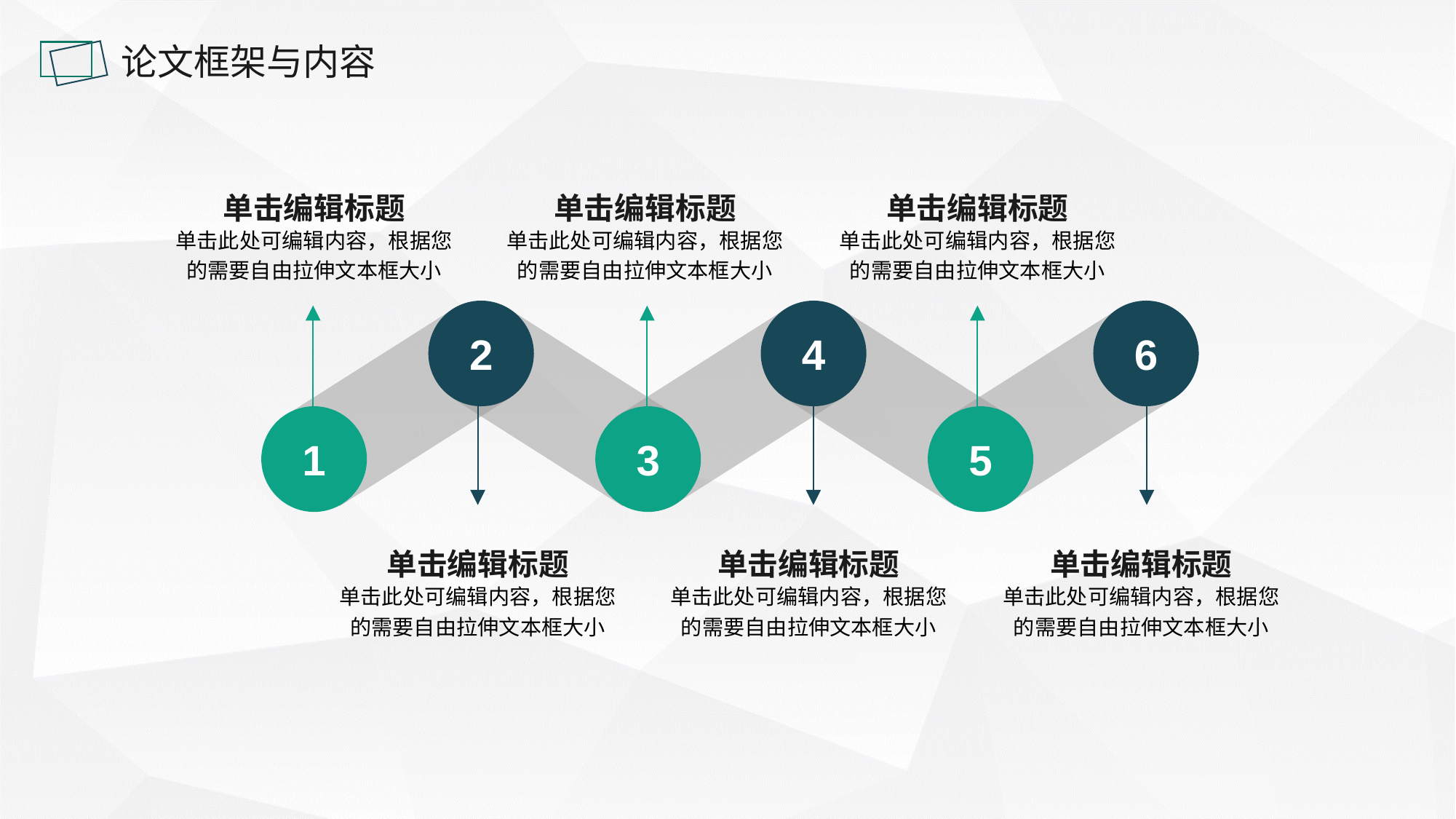

论文框架与内容

单击编辑标题
单击编辑标题
单击编辑标题
单击此处可编辑内容，根据您的需要自由拉伸文本框大小
单击此处可编辑内容，根据您的需要自由拉伸文本框大小
单击此处可编辑内容，根据您的需要自由拉伸文本框大小
2
4
6

1
3
5
单击编辑标题
单击编辑标题
单击编辑标题
单击此处可编辑内容，根据您的需要自由拉伸文本框大小
单击此处可编辑内容，根据您的需要自由拉伸文本框大小
单击此处可编辑内容，根据您的需要自由拉伸文本框大小